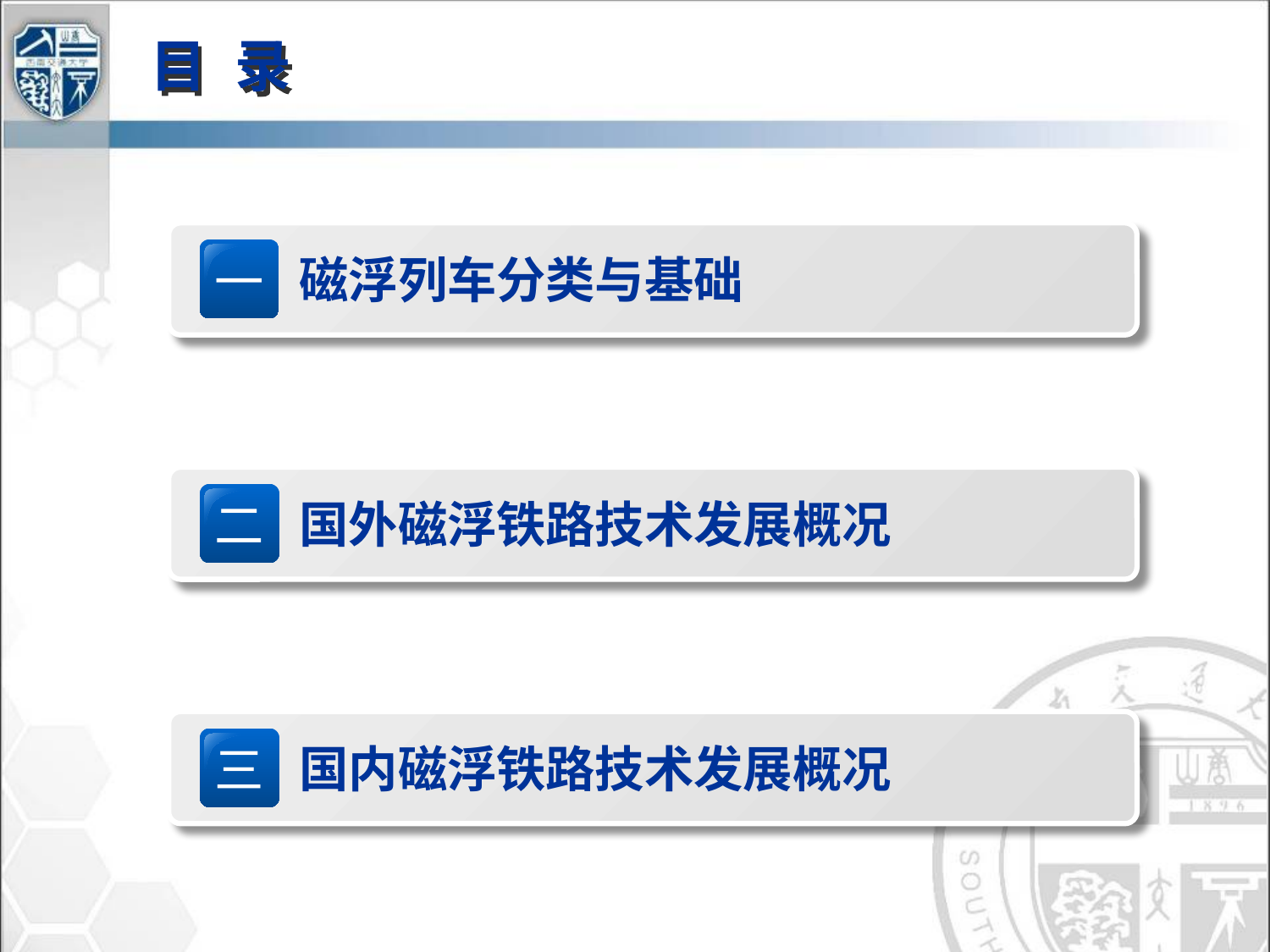

# 目  录

一
磁浮列车分类与基础

二
国外磁浮铁路技术发展概况

三
国内磁浮铁路技术发展概况